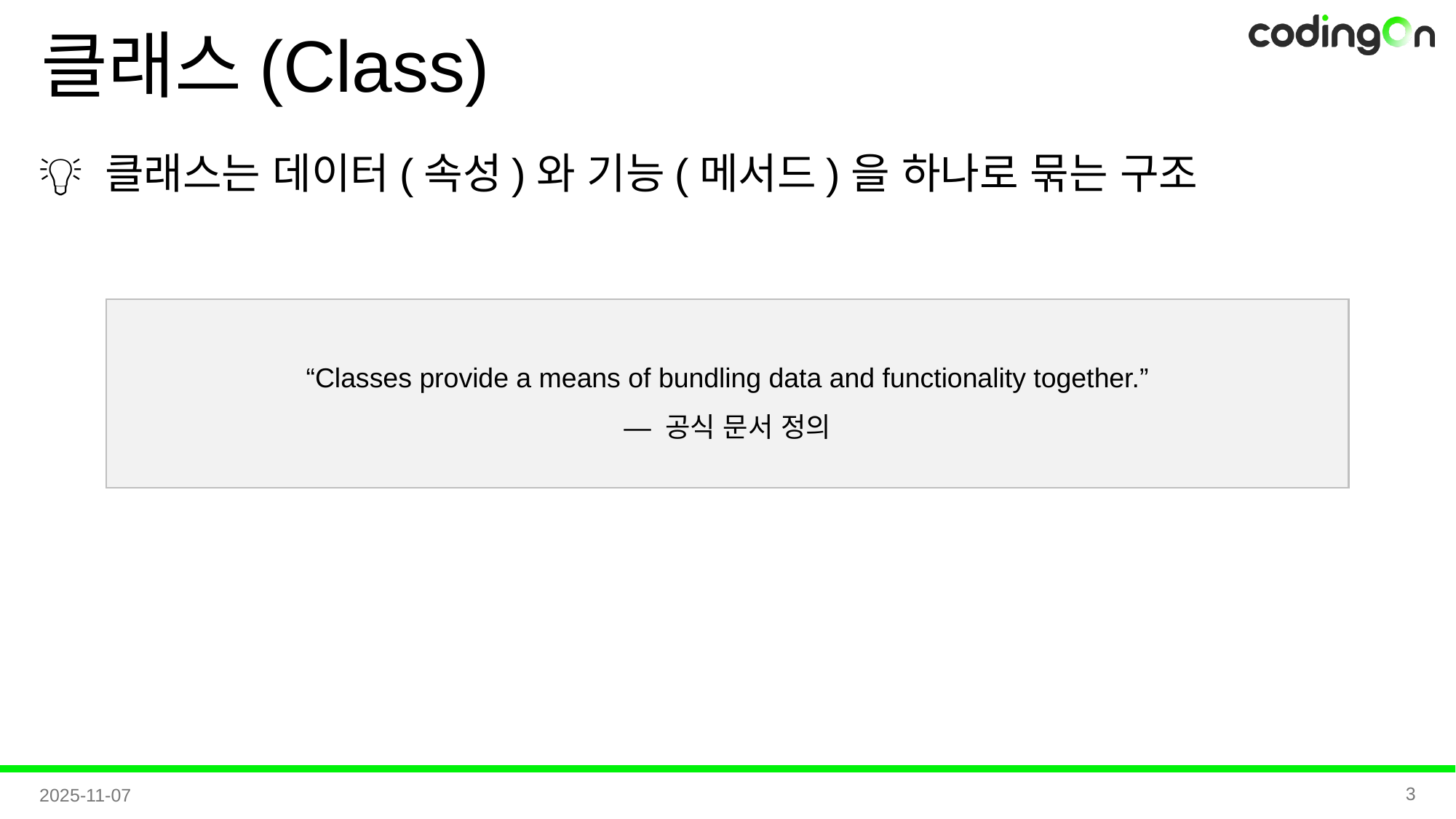

# 클래스(Class)
💡 클래스는 데이터(속성)와 기능(메서드)을 하나로 묶는 구조
“Classes provide a means of bundling data and functionality together.”
— 공식 문서 정의
3
2025-11-07